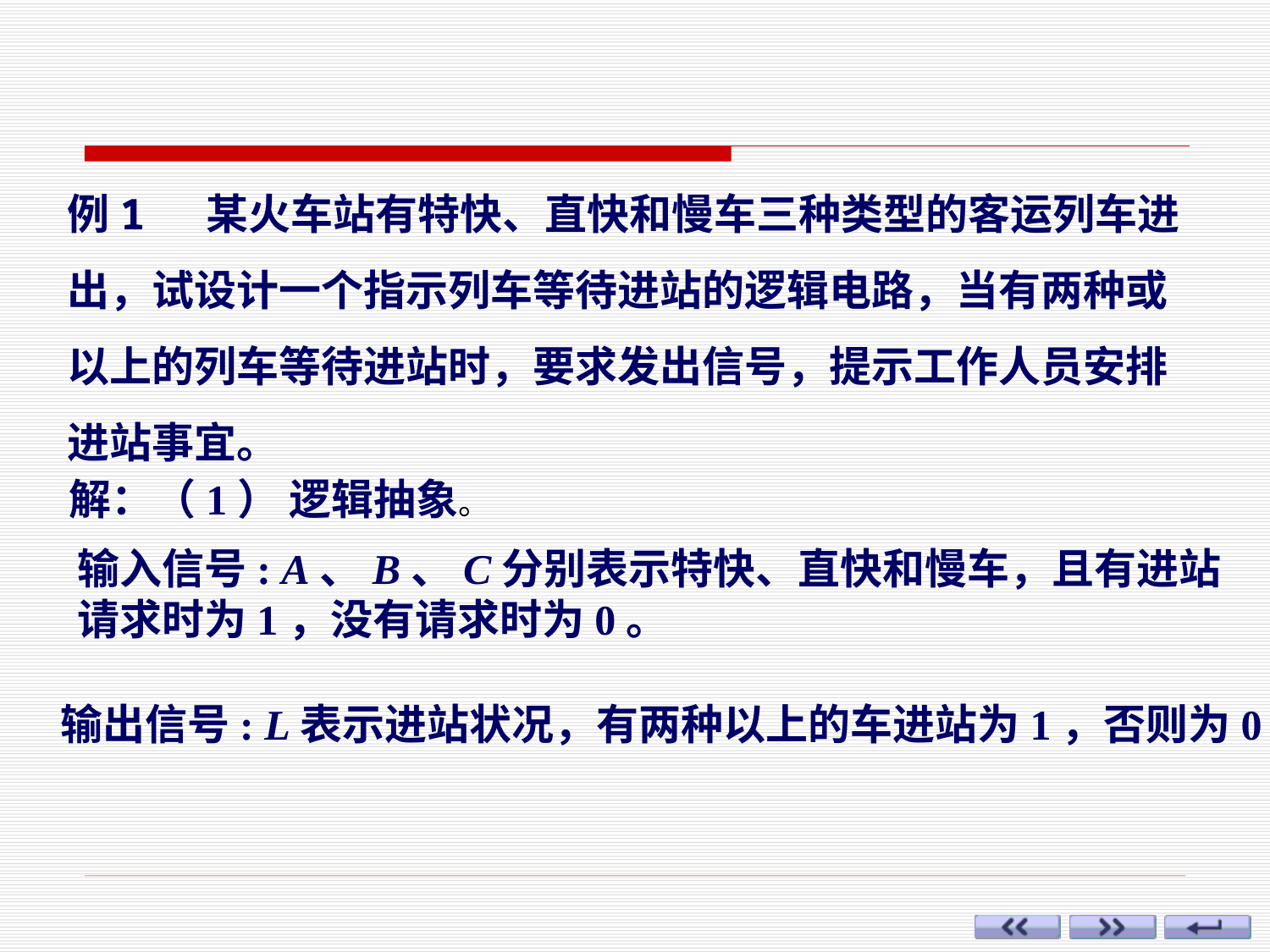

例1  某火车站有特快、直快和慢车三种类型的客运列车进出，试设计一个指示列车等待进站的逻辑电路，当有两种或以上的列车等待进站时，要求发出信号，提示工作人员安排进站事宜。
解：（1） 逻辑抽象。
输入信号: A、B、C分别表示特快、直快和慢车，且有进站请求时为1，没有请求时为0。
输出信号: L表示进站状况，有两种以上的车进站为1，否则为0。